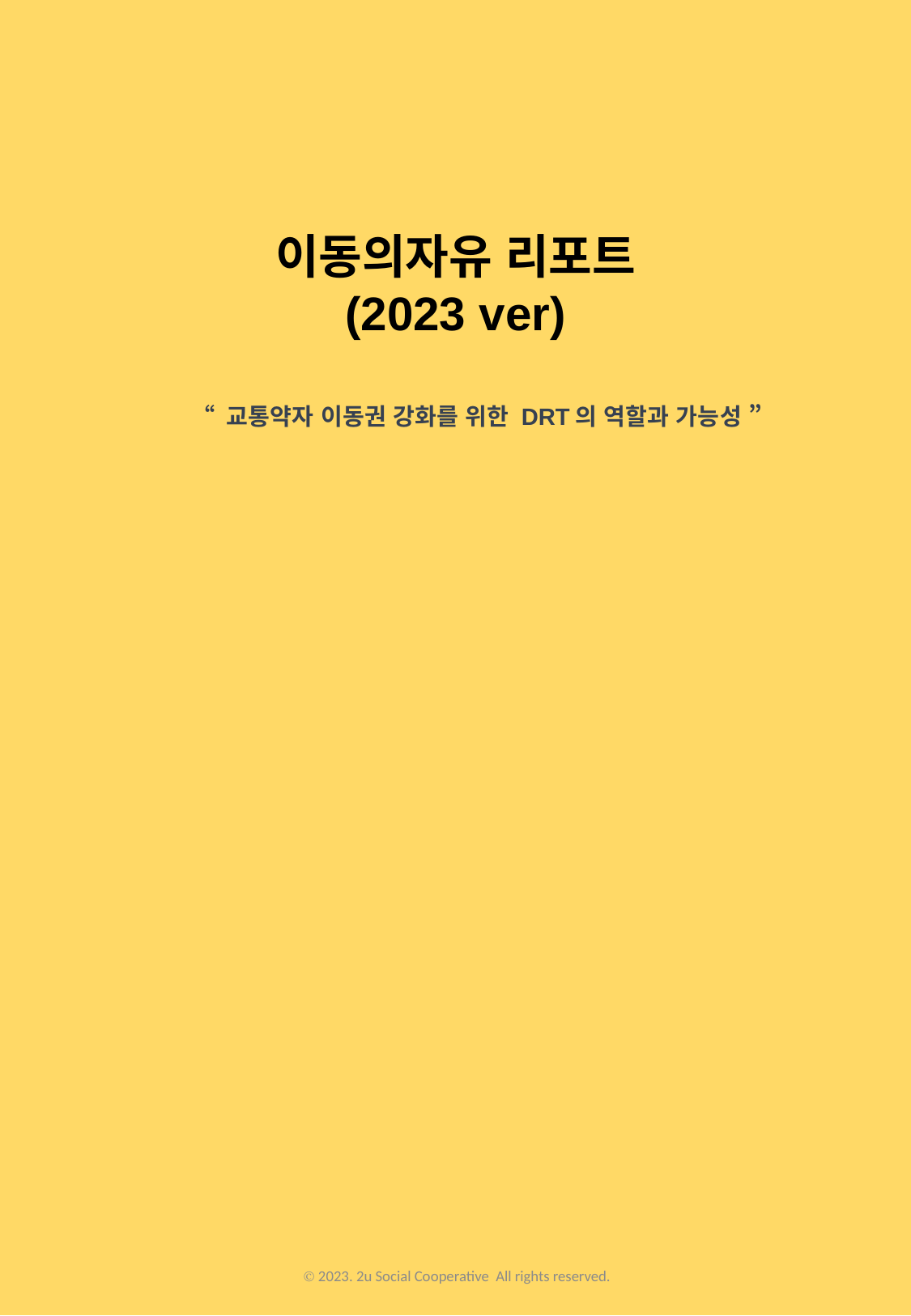

이동의자유 리포트
(2023 ver)
“ 교통약자 이동권 강화를 위한 DRT의 역할과 가능성 ”
Sub1: 교통지원 정책의 통일의 필요
sub2: 승차공유 병행을 통한 효율 운영
Ⓒ 2023. 2u Social Cooperative  All rights reserved.